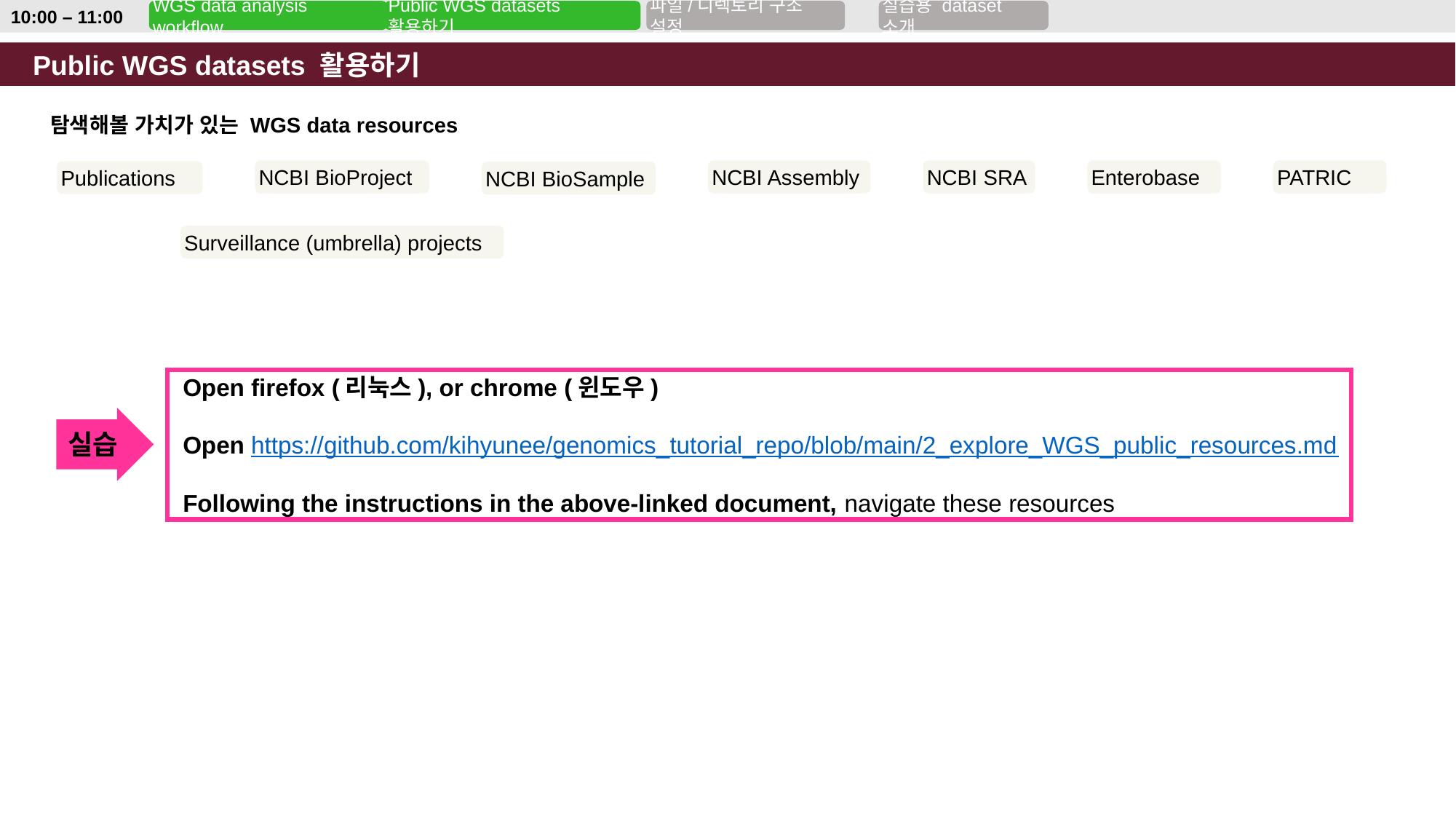

10:00 – 11:00
WGS data analysis workflow
Public WGS datasets 활용하기
파일/디렉토리 구조 설정
실습용 dataset 소개
Public WGS datasets 활용하기
탐색해볼 가치가 있는 WGS data resources
Enterobase
PATRIC
NCBI SRA
NCBI BioProject
NCBI Assembly
Publications
NCBI BioSample
Surveillance (umbrella) projects
  Open firefox (리눅스), or chrome (윈도우)

  Open https://github.com/kihyunee/genomics_tutorial_repo/blob/main/2_explore_WGS_public_resources.md

  Following the instructions in the above-linked document, navigate these resources

실습